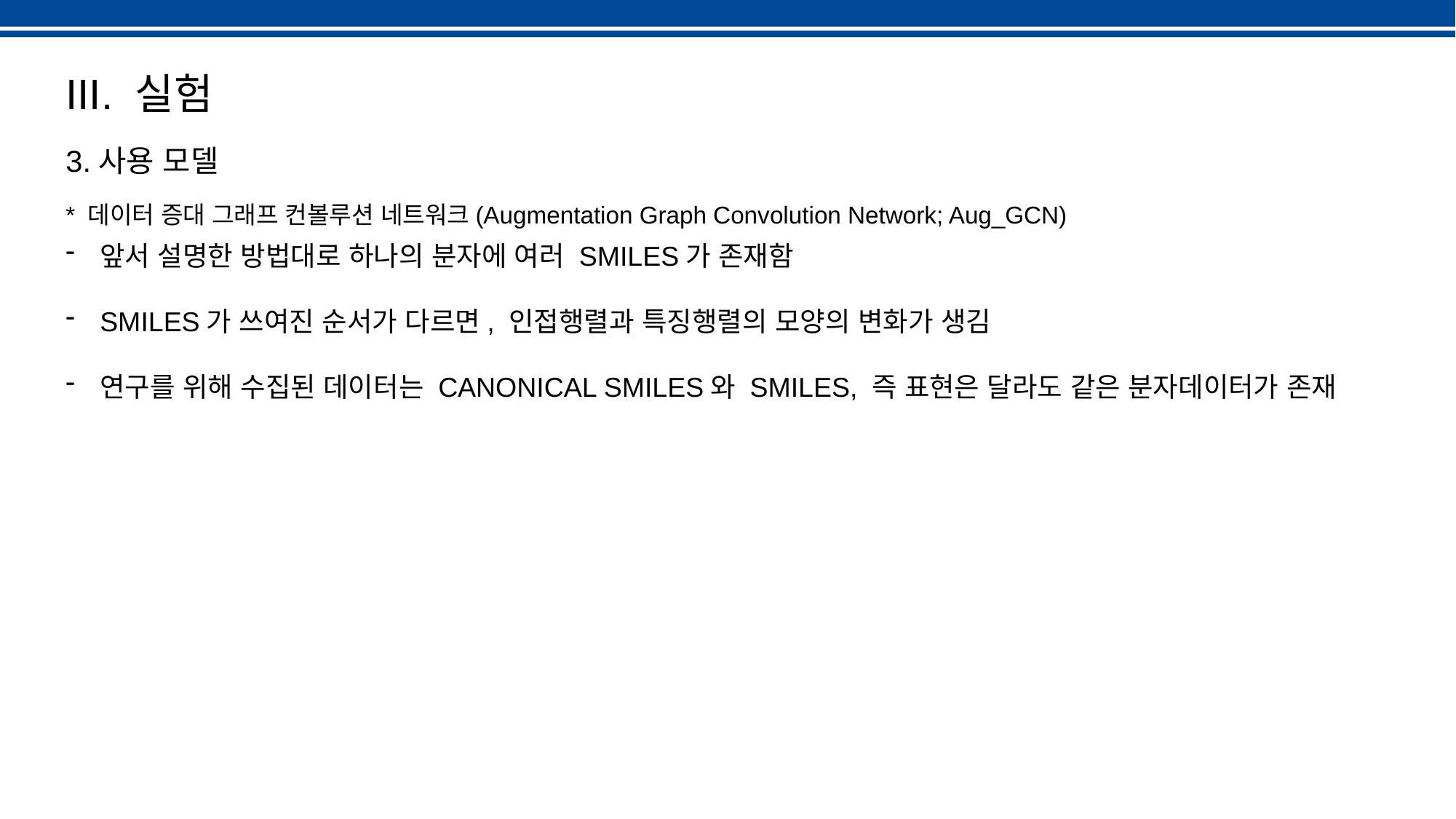

III. 실험
3.사용 모델
* 데이터 증대 그래프 컨볼루션 네트워크(Augmentation Graph Convolution Network; Aug_GCN)
앞서 설명한 방법대로 하나의 분자에 여러 SMILES가 존재함

SMILES가 쓰여진 순서가 다르면, 인접행렬과 특징행렬의 모양의 변화가 생김

연구를 위해 수집된 데이터는 CANONICAL SMILES와 SMILES, 즉 표현은 달라도 같은 분자데이터가 존재